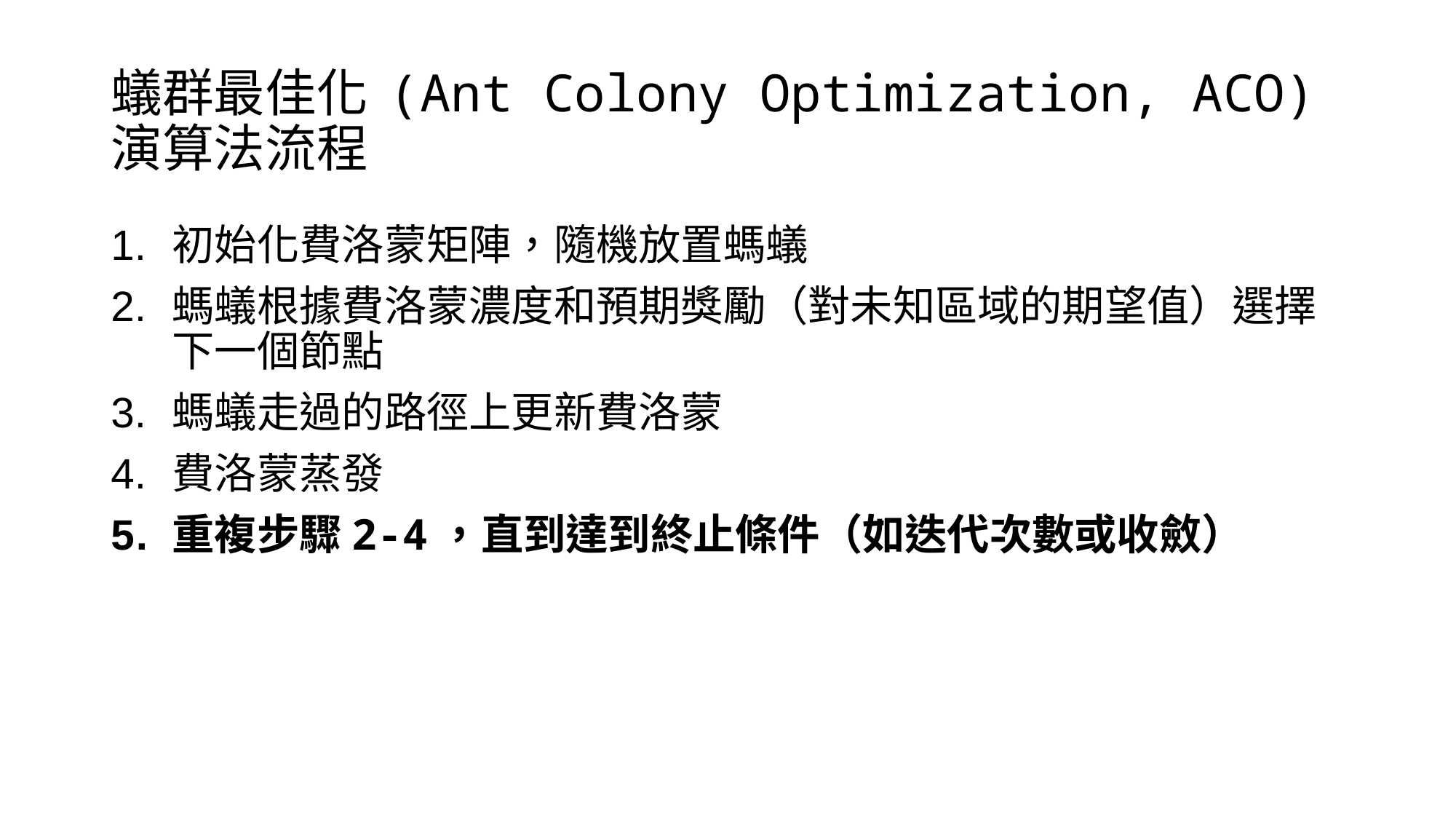

# 蟻群最佳化 (Ant Colony Optimization, ACO) 演算法流程
初始化費洛蒙矩陣，隨機放置螞蟻
螞蟻根據費洛蒙濃度和預期獎勵（對未知區域的期望值）選擇下一個節點
螞蟻走過的路徑上更新費洛蒙
費洛蒙蒸發
重複步驟2-4，直到達到終止條件（如迭代次數或收斂）